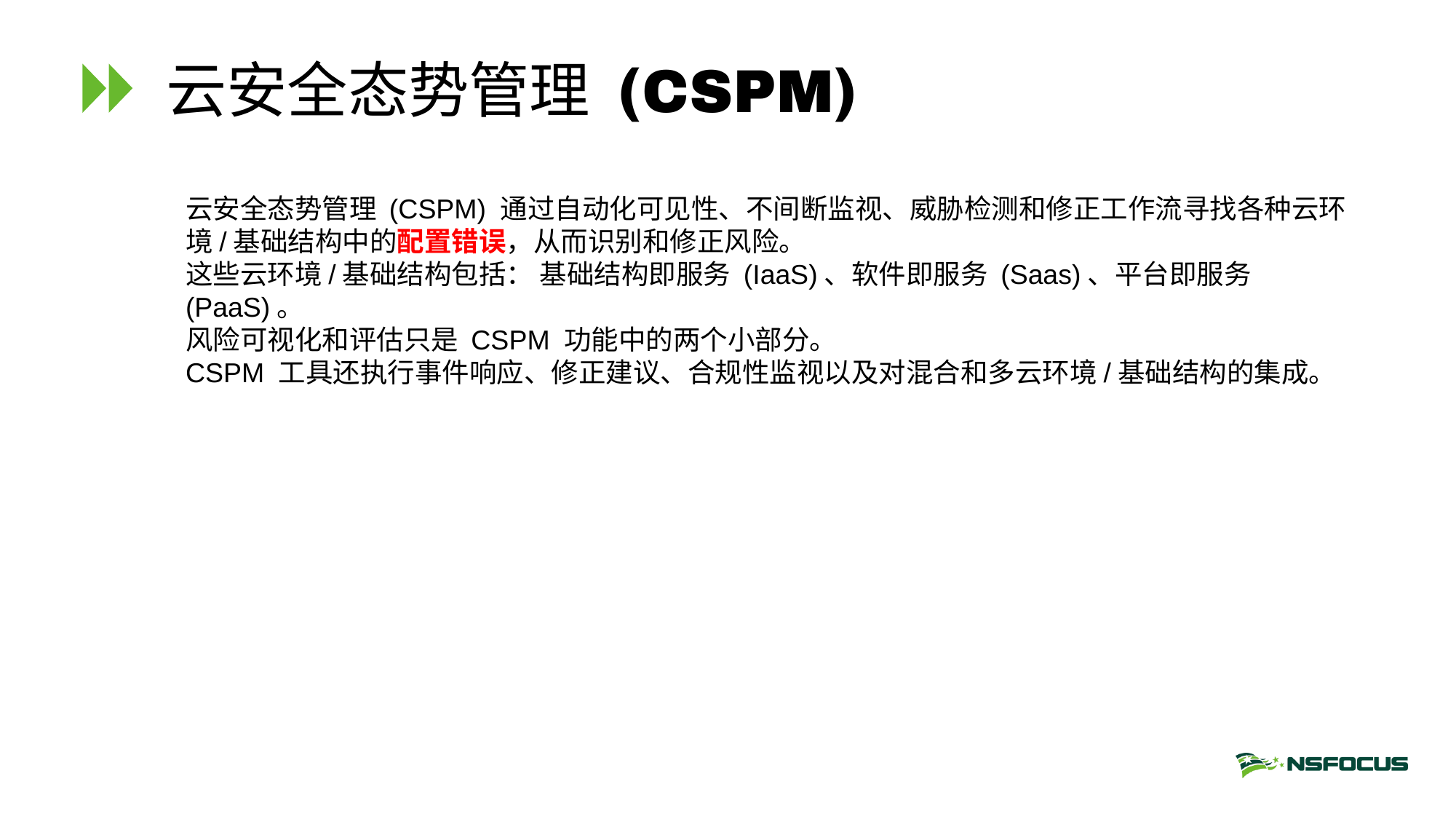

# 云安全态势管理 (CSPM)
云安全态势管理 (CSPM) 通过自动化可见性、不间断监视、威胁检测和修正工作流寻找各种云环境/基础结构中的配置错误，从而识别和修正风险。
这些云环境/基础结构包括： 基础结构即服务 (IaaS)、软件即服务 (Saas)、平台即服务 (PaaS)。
风险可视化和评估只是 CSPM 功能中的两个小部分。
CSPM 工具还执行事件响应、修正建议、合规性监视以及对混合和多云环境/基础结构的集成。